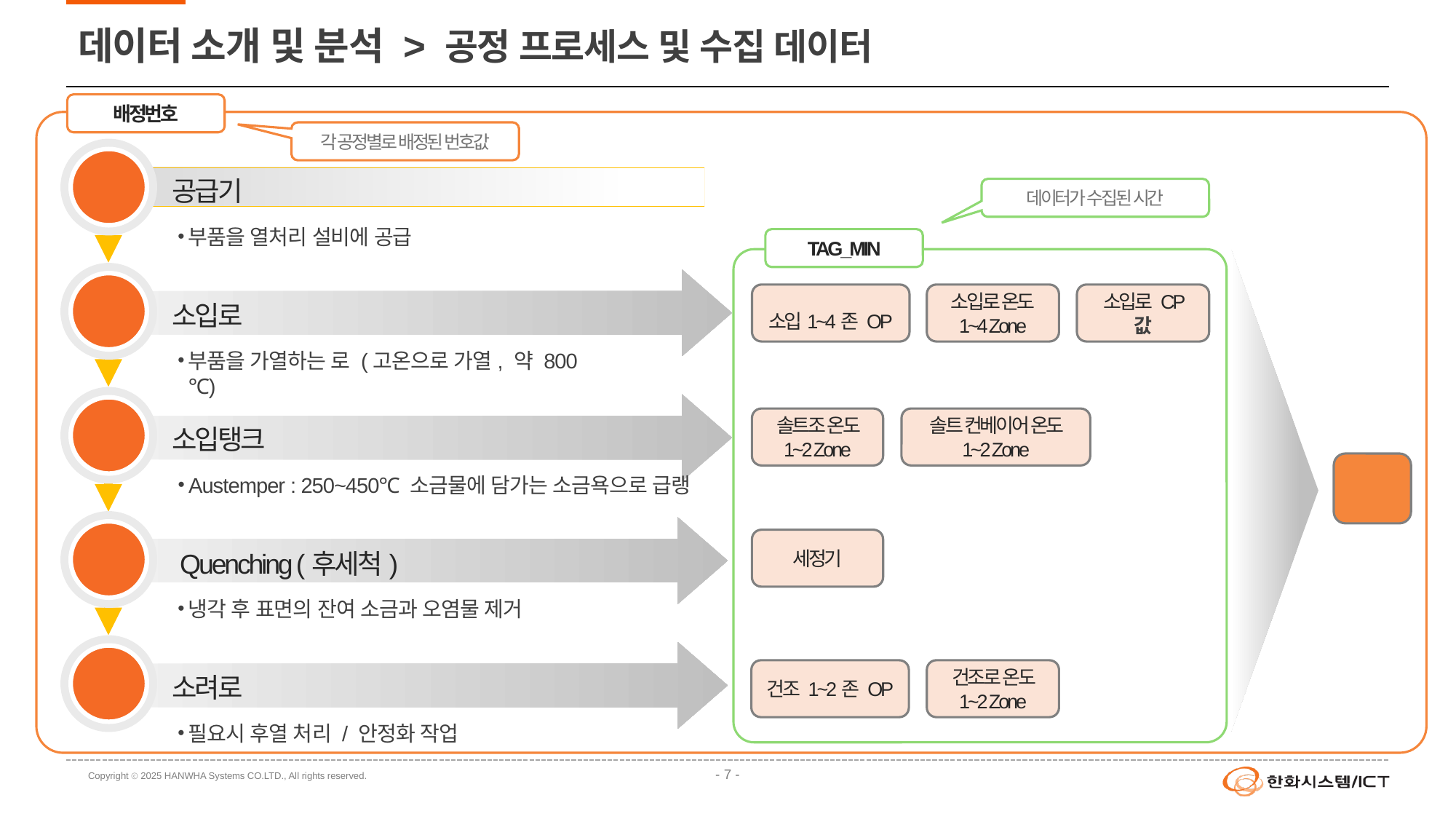

# 데이터 소개 및 분석 > 공정 프로세스 및 수집 데이터
배정번호

각 공정별로 배정된 번호값

1

공급기
부품을 열처리 설비에 공급

데이터가 수집된 시간
TAG_MIN

2

소입로
부품을 가열하는 로 (고온으로 가열, 약 800 ℃)

소입로 CP 값
소입1~4존 OP
소입로 온도
1~4 Zone

3

소입탱크
Austemper : 250~450℃ 소금물에 담가는 소금욕으로 급랭

솔트조 온도 1~2 Zone
솔트 컨베이어 온도 1~2 Zone

불량 비율

4

 Quenching (후세척)
냉각 후 표면의 잔여 소금과 오염물 제거

세정기

5

소려로
필요시 후열 처리 / 안정화 작업

건조 1~2존 OP
건조로 온도 1~2 Zone